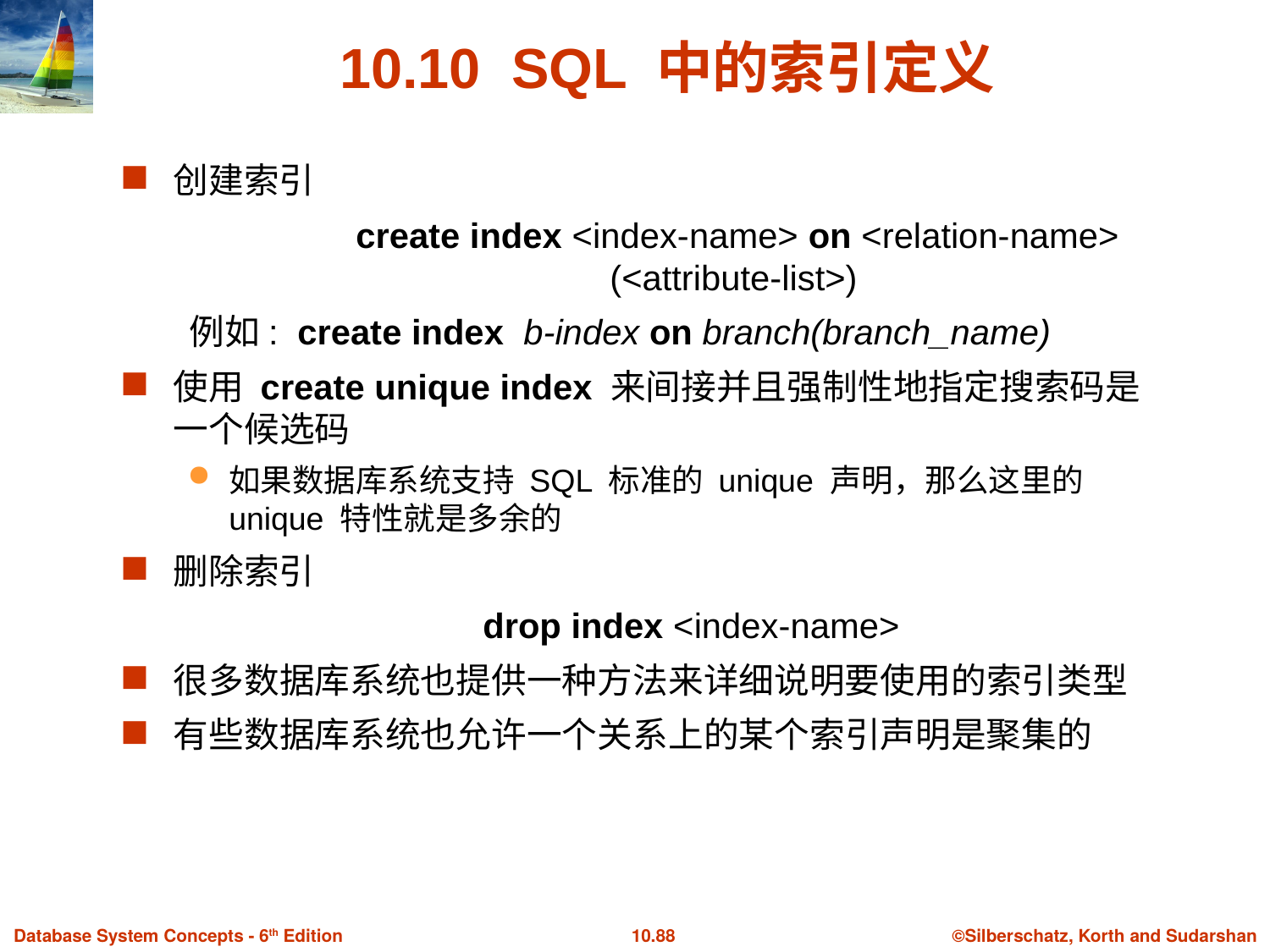

# 10.10  SQL 中的索引定义
创建索引
		create index <index-name> on <relation-name>
			(<attribute-list>)
例如:  create index  b-index on branch(branch_name)
使用 create unique index 来间接并且强制性地指定搜索码是一个候选码
如果数据库系统支持 SQL 标准的 unique 声明，那么这里的 unique 特性就是多余的
删除索引
			drop index <index-name>
很多数据库系统也提供一种方法来详细说明要使用的索引类型
有些数据库系统也允许一个关系上的某个索引声明是聚集的